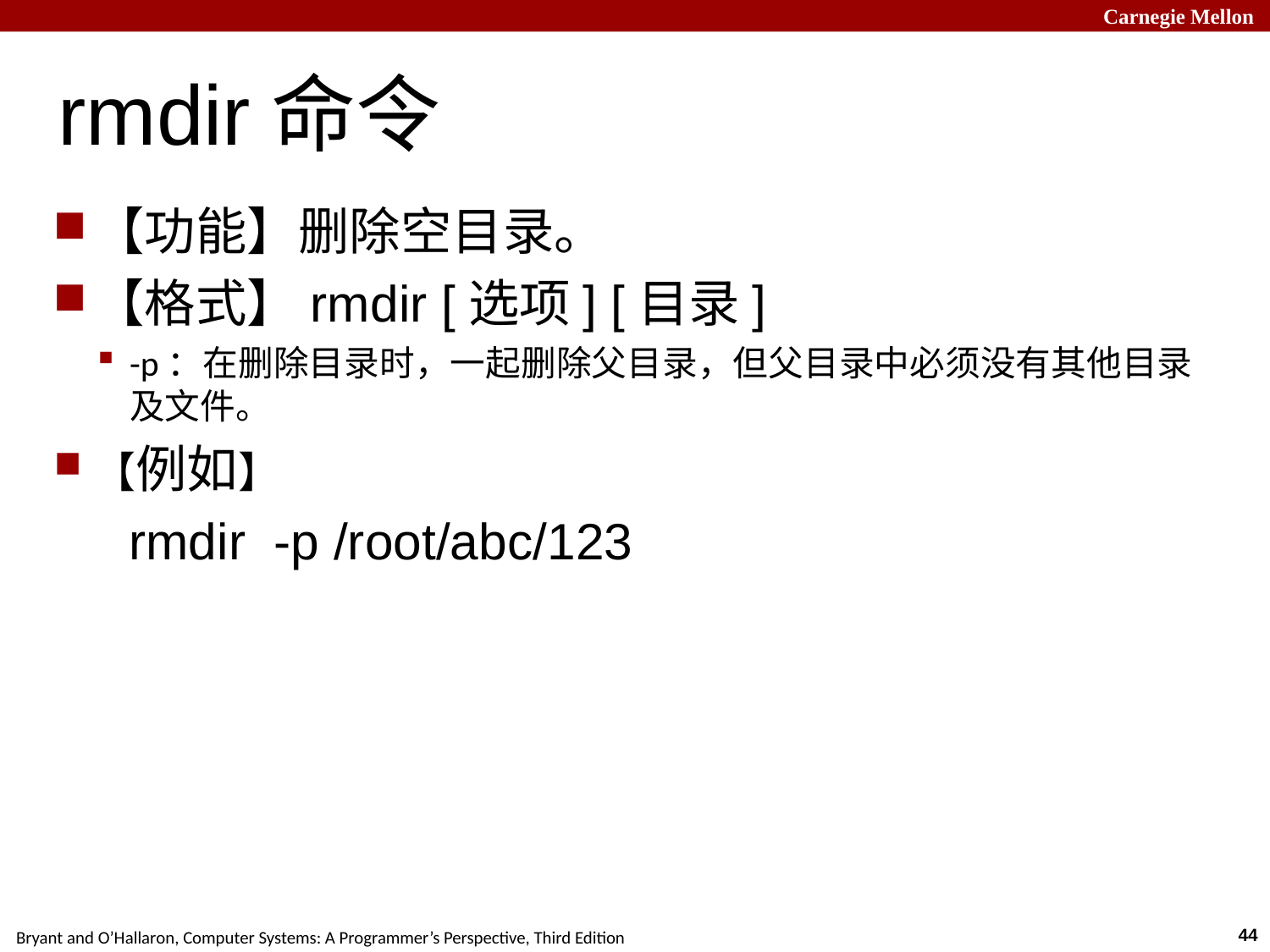

# rmdir命令
【功能】删除空目录。
【格式】rmdir [选项] [目录]
-p：在删除目录时，一起删除父目录，但父目录中必须没有其他目录及文件。
【例如】
     rmdir  -p /root/abc/123